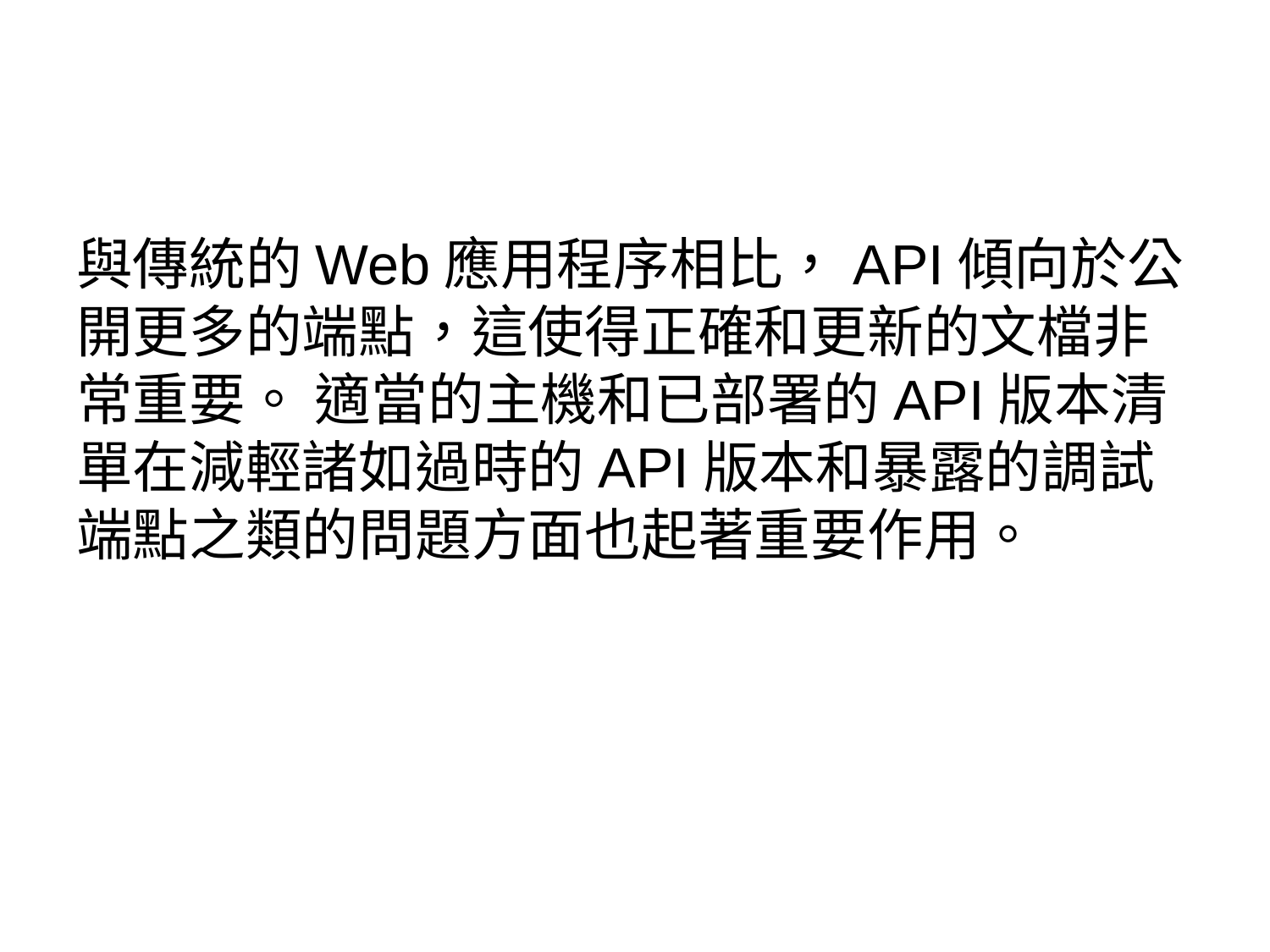

#
與傳統的Web應用程序相比，API傾向於公開更多的端點，這使得正確和更新的文檔非常重要。 適當的主機和已部署的API版本清單在減輕諸如過時的API版本和暴露的調試端點之類的問題方面也起著重要作用。